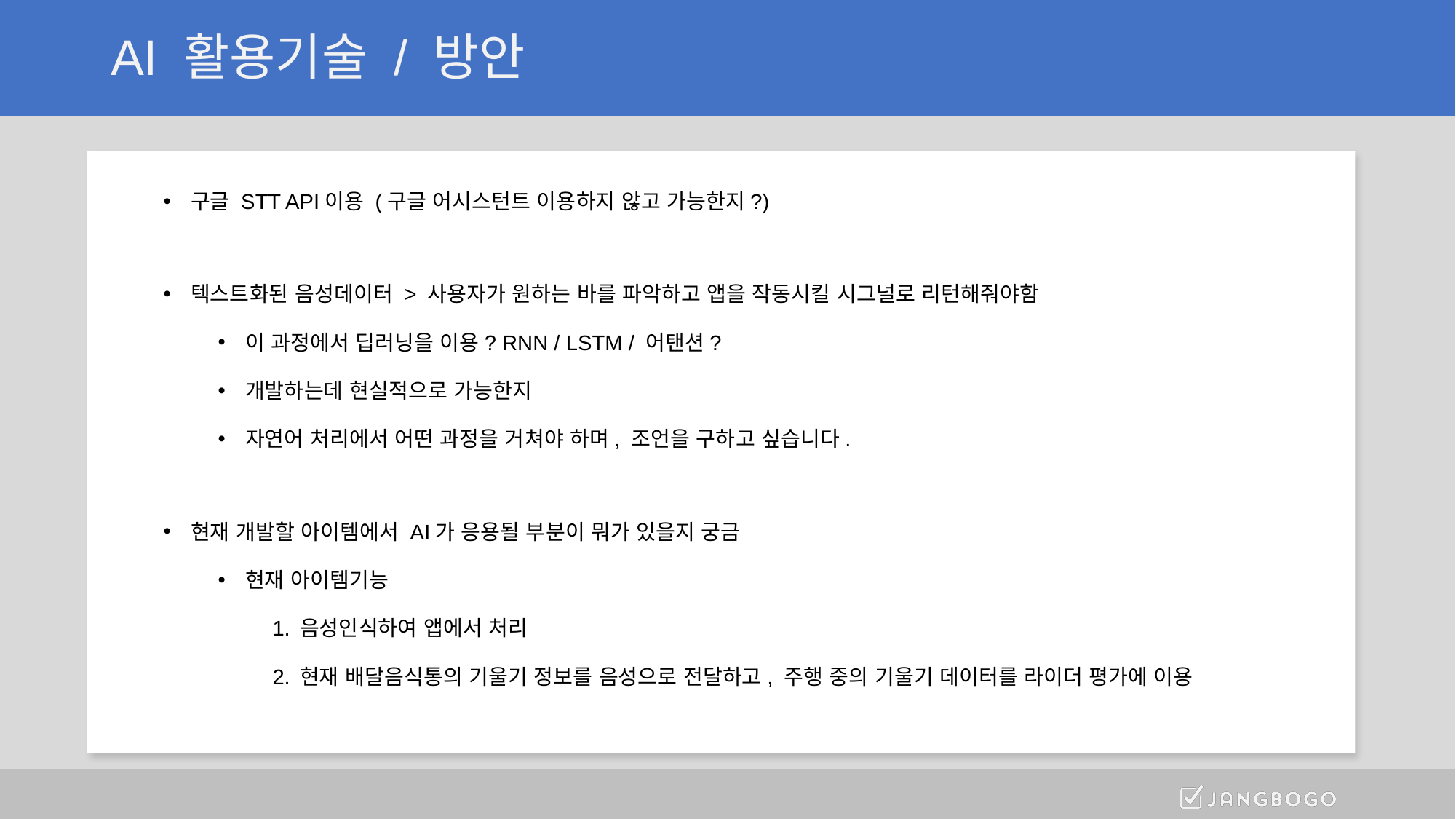

# AI 활용기술 / 방안
구글 STT API이용 (구글 어시스턴트 이용하지 않고 가능한지?)

텍스트화된 음성데이터 > 사용자가 원하는 바를 파악하고 앱을 작동시킬 시그널로 리턴해줘야함
이 과정에서 딥러닝을 이용? RNN / LSTM / 어탠션?
개발하는데 현실적으로 가능한지
자연어 처리에서 어떤 과정을 거쳐야 하며, 조언을 구하고 싶습니다.

현재 개발할 아이템에서 AI가 응용될 부분이 뭐가 있을지 궁금
현재 아이템기능
음성인식하여 앱에서 처리
현재 배달음식통의 기울기 정보를 음성으로 전달하고, 주행 중의 기울기 데이터를 라이더 평가에 이용